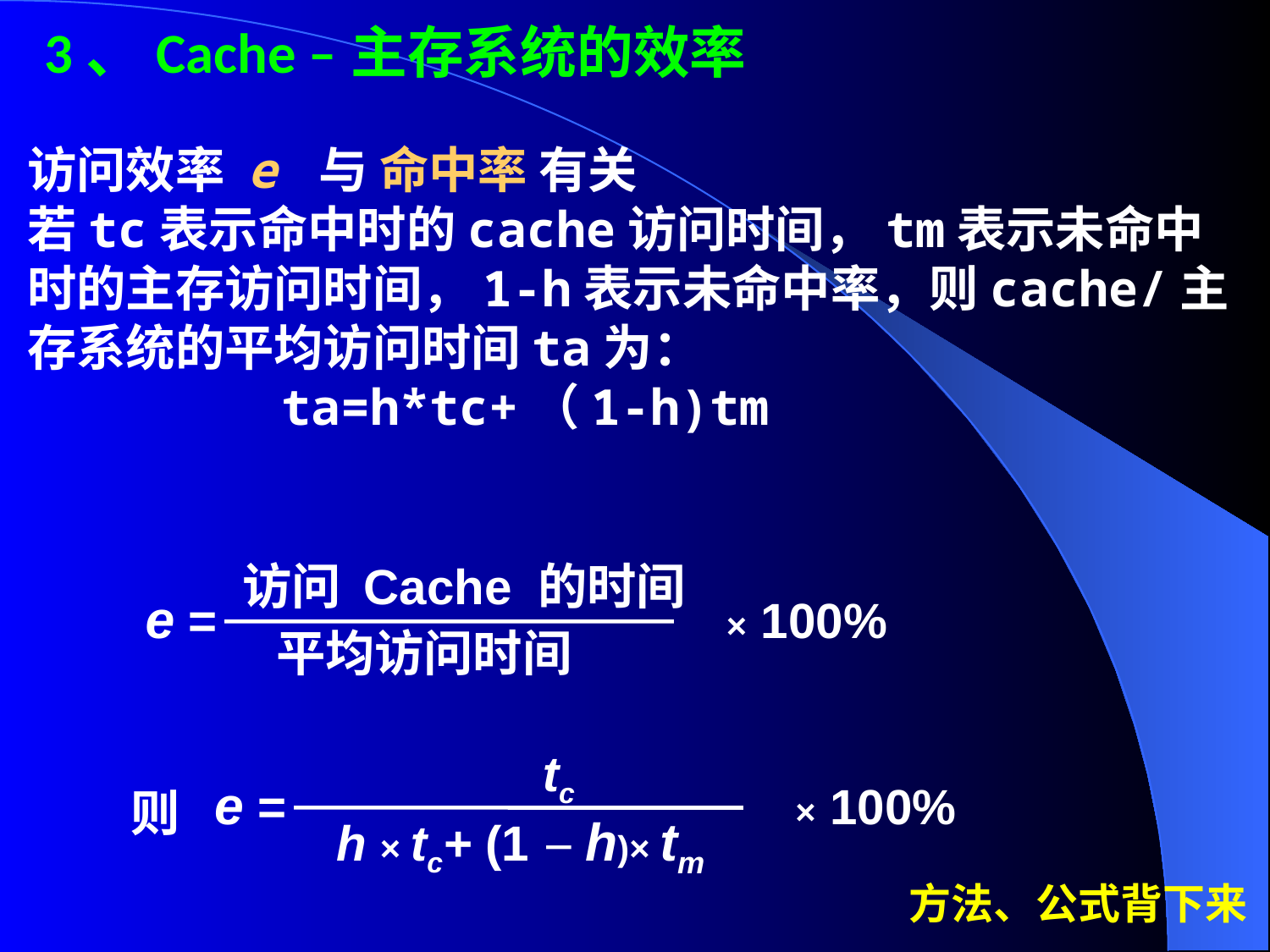

3、Cache –主存系统的效率
访问效率 e 与 命中率 有关
若tc表示命中时的cache访问时间，tm表示未命中时的主存访问时间，1-h表示未命中率，则cache/主存系统的平均访问时间ta为：
		ta=h*tc+（1-h)tm

         访问 Cache 的时间
  e =                                     × 100%
            平均访问时间

                         tc

  e =                                     × 100%
          h × tc+ (1－h)× tm

则
方法、公式背下来